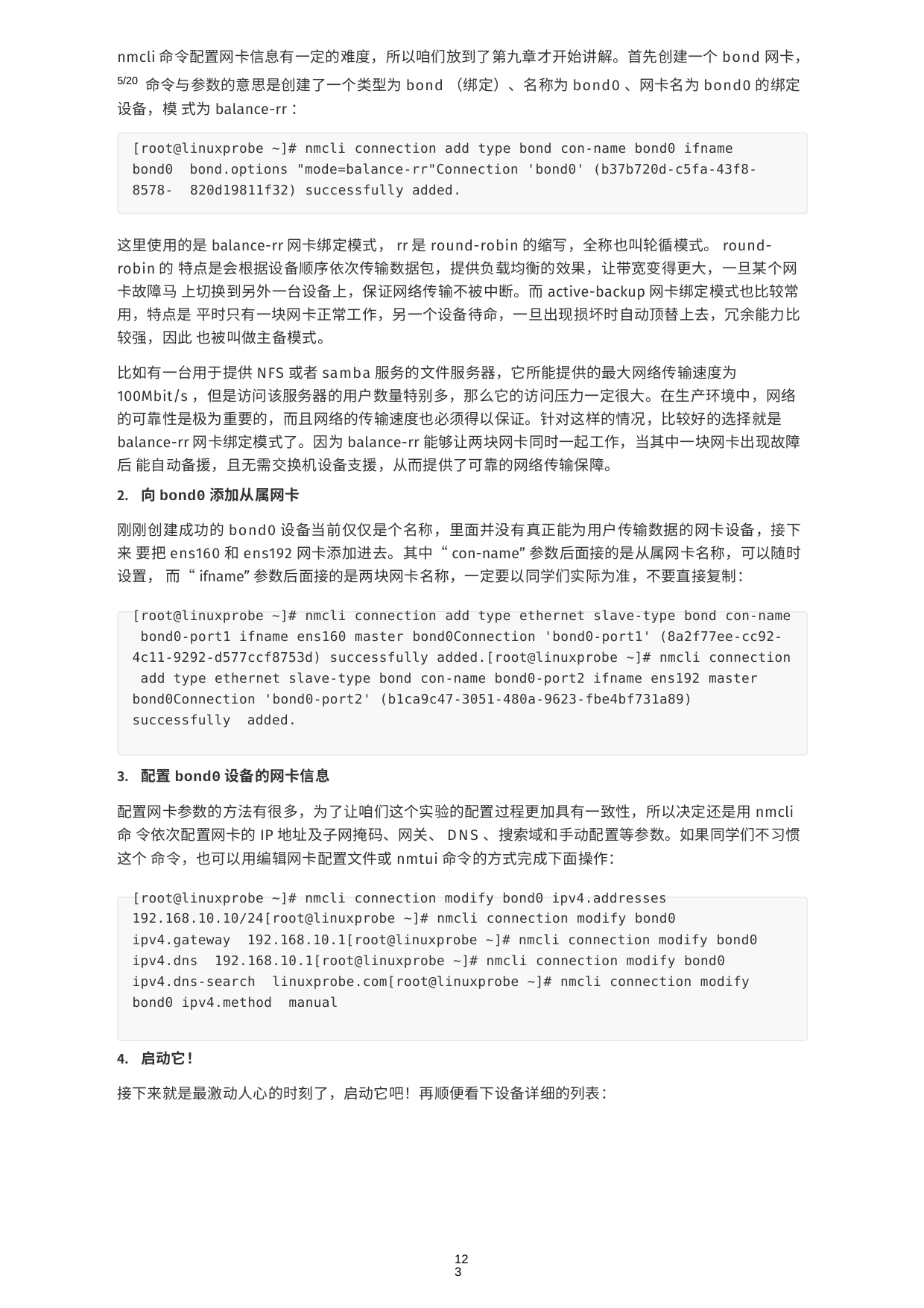

nmcli命令配置网卡信息有一定的难度，所以咱们放到了第九章才开始讲解。首先创建一个bond网卡，5/20 命令与参数的意思是创建了一个类型为bond（绑定）、名称为bond0、网卡名为bond0的绑定设备，模 式为balance-rr：

[root@linuxprobe ~]# nmcli connection add type bond con-name bond0 ifname bond0  bond.options "mode=balance-rr"Connection 'bond0' (b37b720d-c5fa-43f8-8578-  820d19811f32) successfully added.

这里使用的是balance-rr网卡绑定模式，rr是round-robin的缩写，全称也叫轮循模式。round-robin的 特点是会根据设备顺序依次传输数据包，提供负载均衡的效果，让带宽变得更大，一旦某个网卡故障马 上切换到另外一台设备上，保证网络传输不被中断。而active-backup网卡绑定模式也比较常用，特点是 平时只有一块网卡正常工作，另一个设备待命，一旦出现损坏时自动顶替上去，冗余能力比较强，因此 也被叫做主备模式。
比如有一台用于提供NFS或者samba服务的文件服务器，它所能提供的最大网络传输速度为 100Mbit/s，但是访问该服务器的用户数量特别多，那么它的访问压力一定很大。在生产环境中，网络 的可靠性是极为重要的，而且网络的传输速度也必须得以保证。针对这样的情况，比较好的选择就是 balance-rr网卡绑定模式了。因为balance-rr能够让两块网卡同时一起工作，当其中一块网卡出现故障后 能自动备援，且无需交换机设备支援，从而提供了可靠的网络传输保障。

向bond0添加从属网卡
刚刚创建成功的bond0设备当前仅仅是个名称，里面并没有真正能为用户传输数据的网卡设备，接下来 要把ens160和ens192网卡添加进去。其中“con-name”参数后面接的是从属网卡名称，可以随时设置， 而“ifname”参数后面接的是两块网卡名称，一定要以同学们实际为准，不要直接复制：

[root@linuxprobe ~]# nmcli connection add type ethernet slave-type bond con-name  bond0-port1 ifname ens160 master bond0Connection 'bond0-port1' (8a2f77ee-cc92-  4c11-9292-d577ccf8753d) successfully added.[root@linuxprobe ~]# nmcli connection  add type ethernet slave-type bond con-name bond0-port2 ifname ens192 master  bond0Connection 'bond0-port2' (b1ca9c47-3051-480a-9623-fbe4bf731a89) successfully  added.

配置bond0设备的网卡信息
配置网卡参数的方法有很多，为了让咱们这个实验的配置过程更加具有一致性，所以决定还是用nmcli命 令依次配置网卡的IP地址及子网掩码、网关、DNS、搜索域和手动配置等参数。如果同学们不习惯这个 命令，也可以用编辑网卡配置文件或nmtui命令的方式完成下面操作：

[root@linuxprobe ~]# nmcli connection modify bond0 ipv4.addresses  192.168.10.10/24[root@linuxprobe ~]# nmcli connection modify bond0 ipv4.gateway  192.168.10.1[root@linuxprobe ~]# nmcli connection modify bond0 ipv4.dns  192.168.10.1[root@linuxprobe ~]# nmcli connection modify bond0 ipv4.dns-search  linuxprobe.com[root@linuxprobe ~]# nmcli connection modify bond0 ipv4.method  manual

启动它！
接下来就是最激动人心的时刻了，启动它吧！再顺便看下设备详细的列表：

123